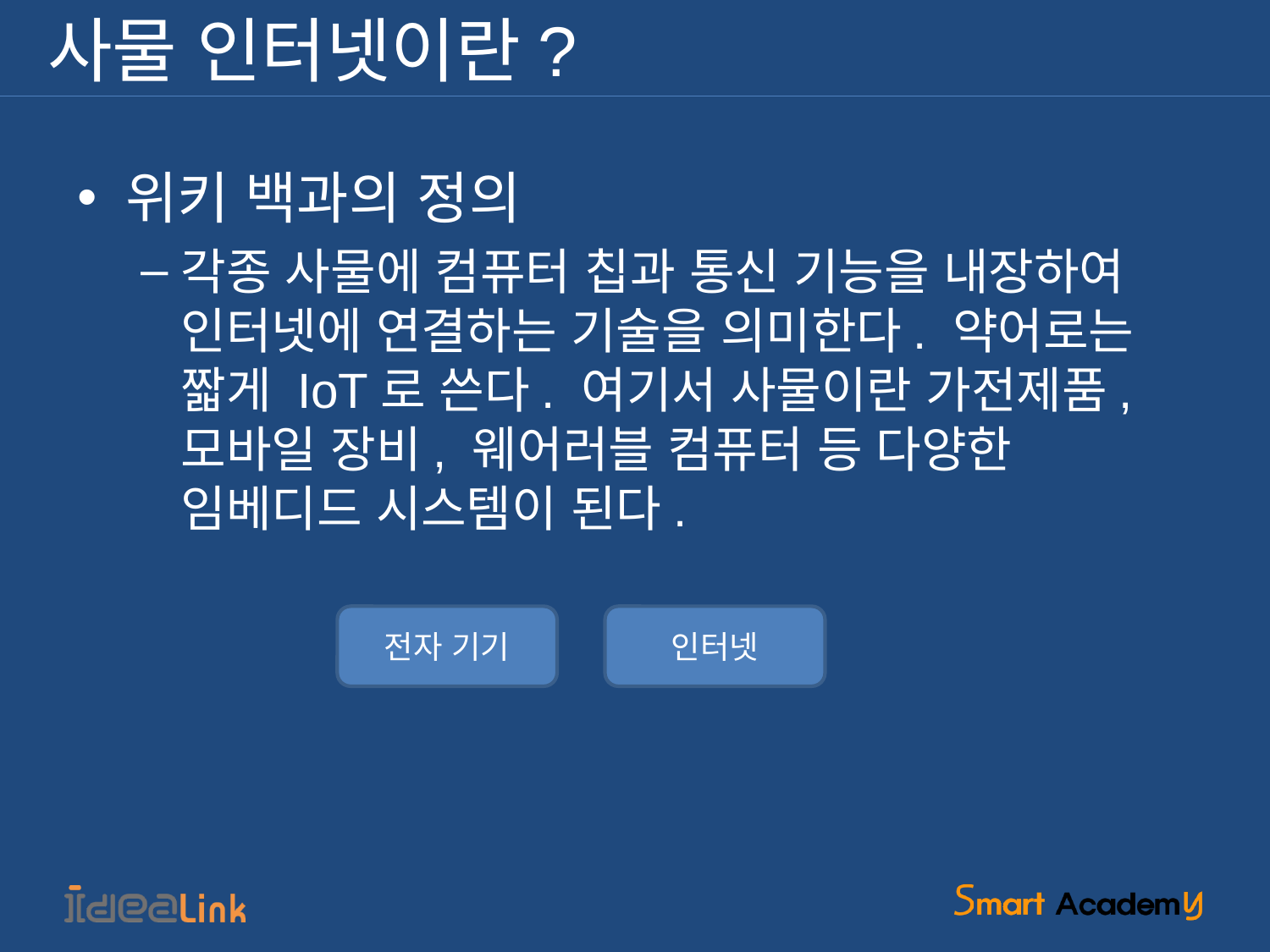

# 사물 인터넷이란?
위키 백과의 정의
각종 사물에 컴퓨터 칩과 통신 기능을 내장하여 인터넷에 연결하는 기술을 의미한다. 약어로는 짧게 IoT로 쓴다. 여기서 사물이란 가전제품, 모바일 장비, 웨어러블 컴퓨터 등 다양한 임베디드 시스템이 된다.
전자 기기
인터넷